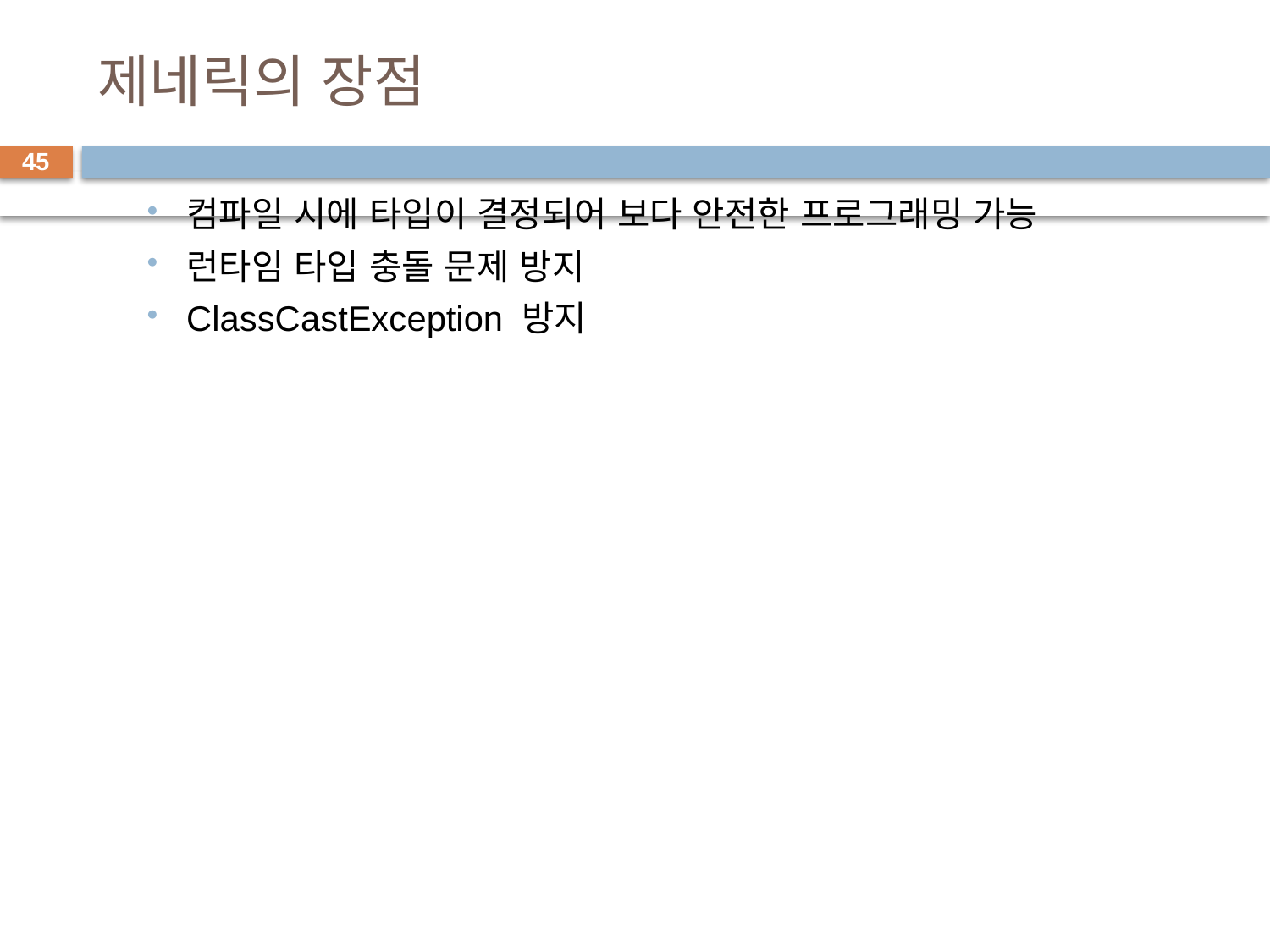

# 제네릭의 장점
45
컴파일 시에 타입이 결정되어 보다 안전한 프로그래밍 가능
런타임 타입 충돌 문제 방지
ClassCastException 방지